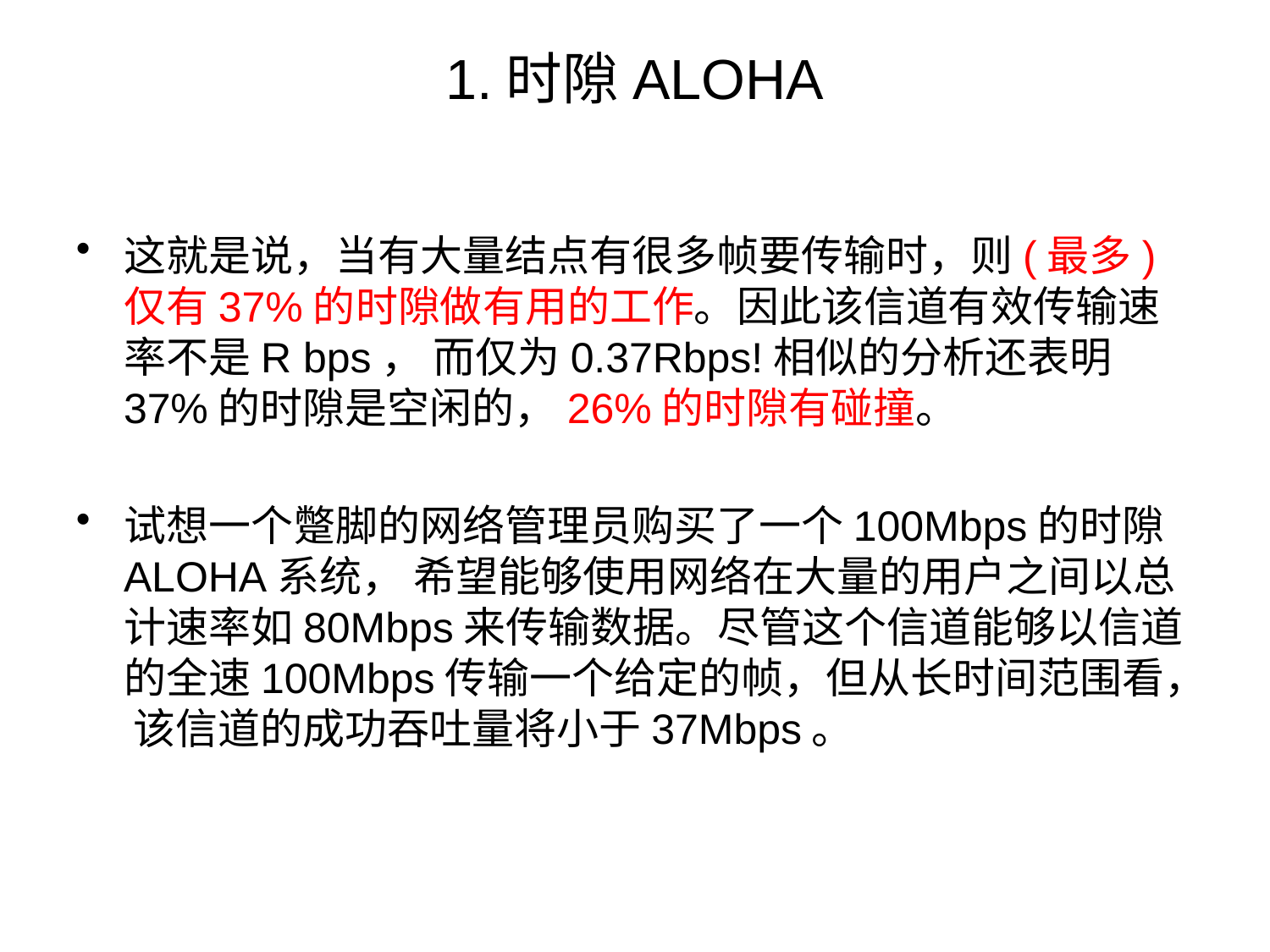

# 1.时隙ALOHA
这就是说，当有大量结点有很多帧要传输时，则(最多)仅有37%的时隙做有用的工作。因此该信道有效传输速率不是R bps， 而仅为0.37Rbps!相似的分析还表明37%的时隙是空闲的，26%的时隙有碰撞。

试想一个蹩脚的网络管理员购买了一个100Mbps的时隙ALOHA系统， 希望能够使用网络在大量的用户之间以总计速率如80Mbps来传输数据。尽管这个信道能够以信道的全速100Mbps传输一个给定的帧，但从长时间范围看， 该信道的成功吞吐量将小于37Mbps。